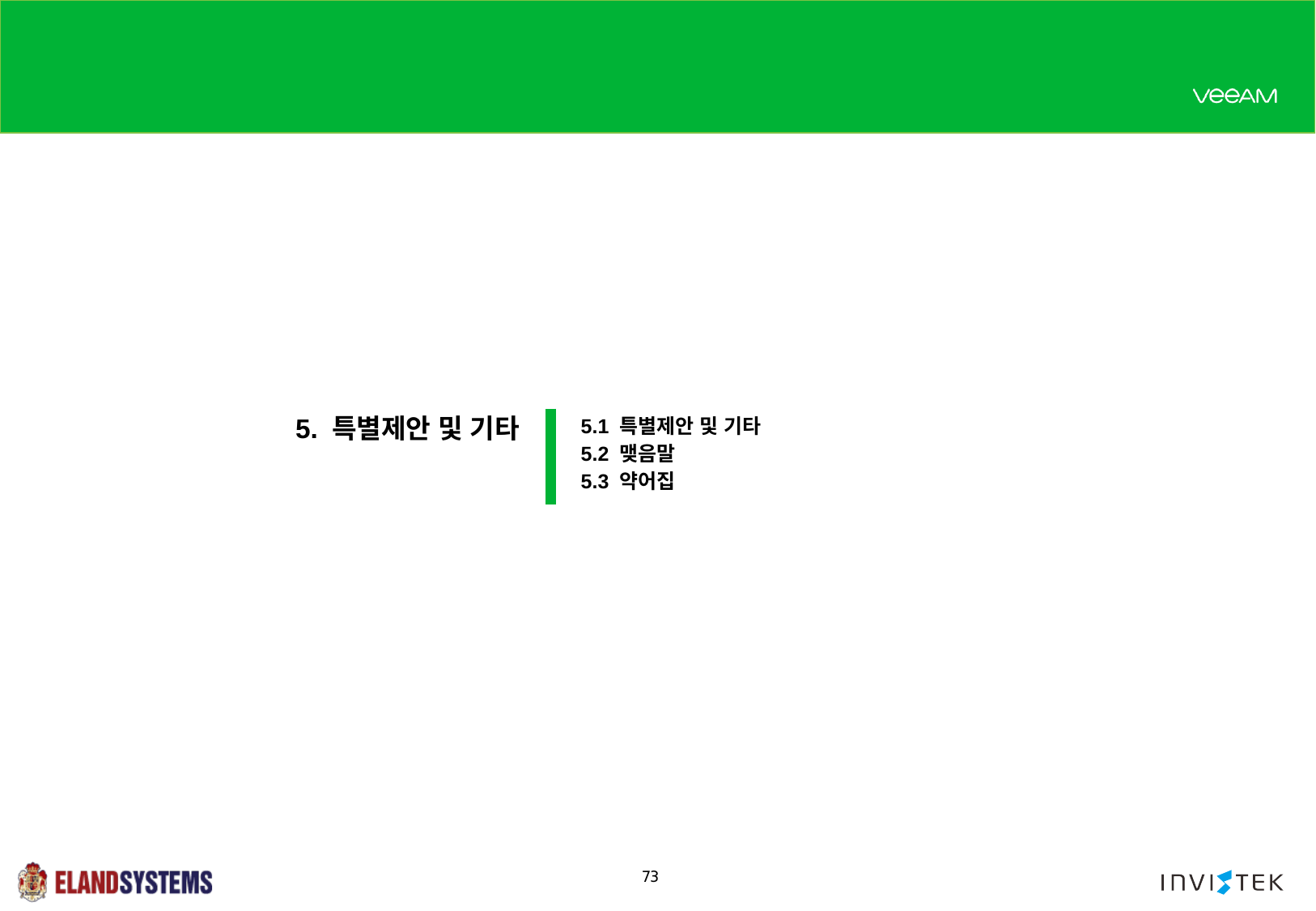

#
5. 특별제안 및 기타
5.1 특별제안 및 기타
5.2 맺음말
5.3 약어집
73